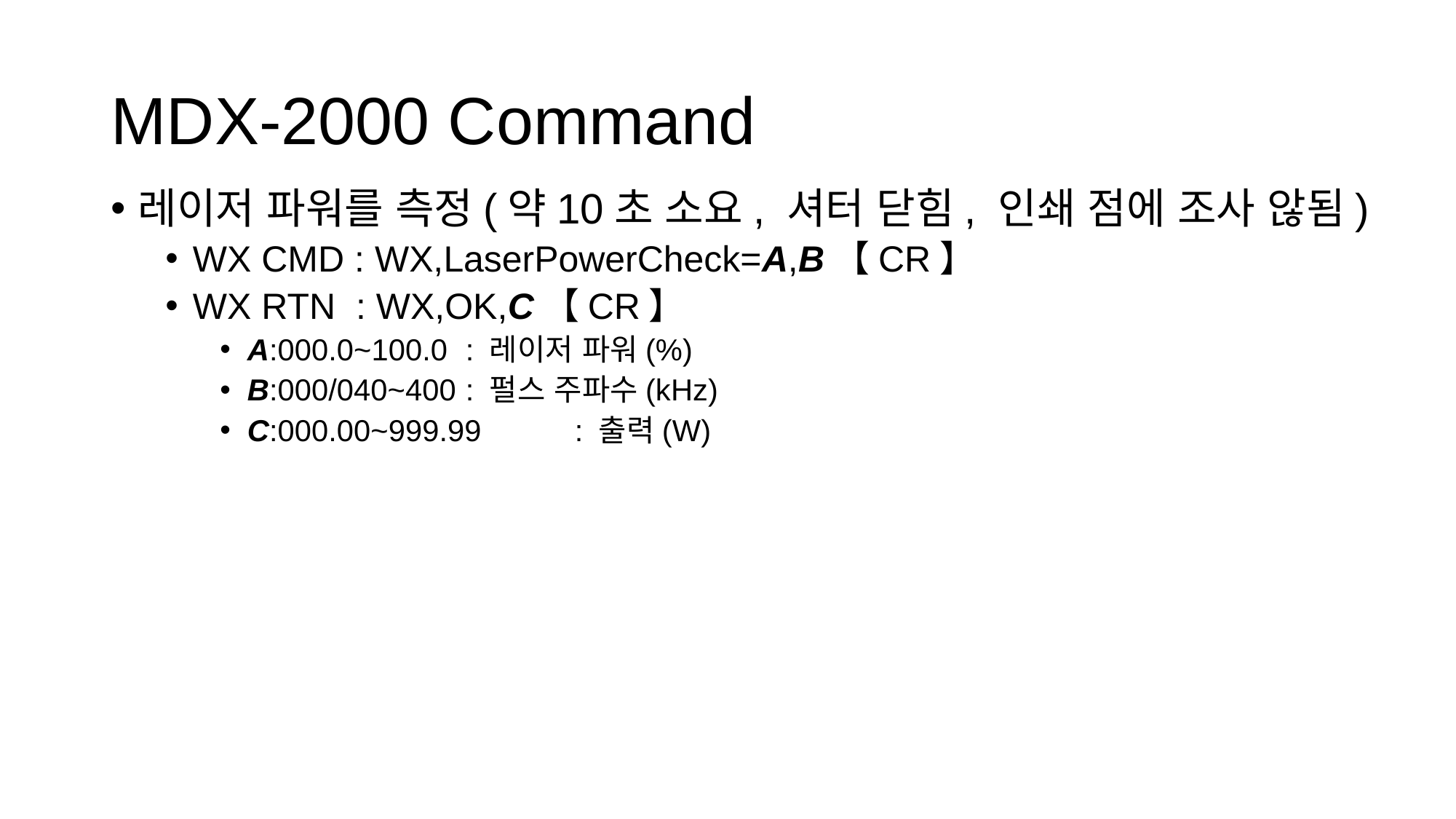

# MDX-2000 Command
레이저 파워를 측정(약10초 소요, 셔터 닫힘, 인쇄 점에 조사 않됨)
WX CMD : WX,LaserPowerCheck=A,B【CR】
WX RTN  : WX,OK,C【CR】
A:000.0~100.0	: 레이저 파워(%)
B:000/040~400	: 펄스 주파수(kHz)
C:000.00~999.99	: 출력(W)